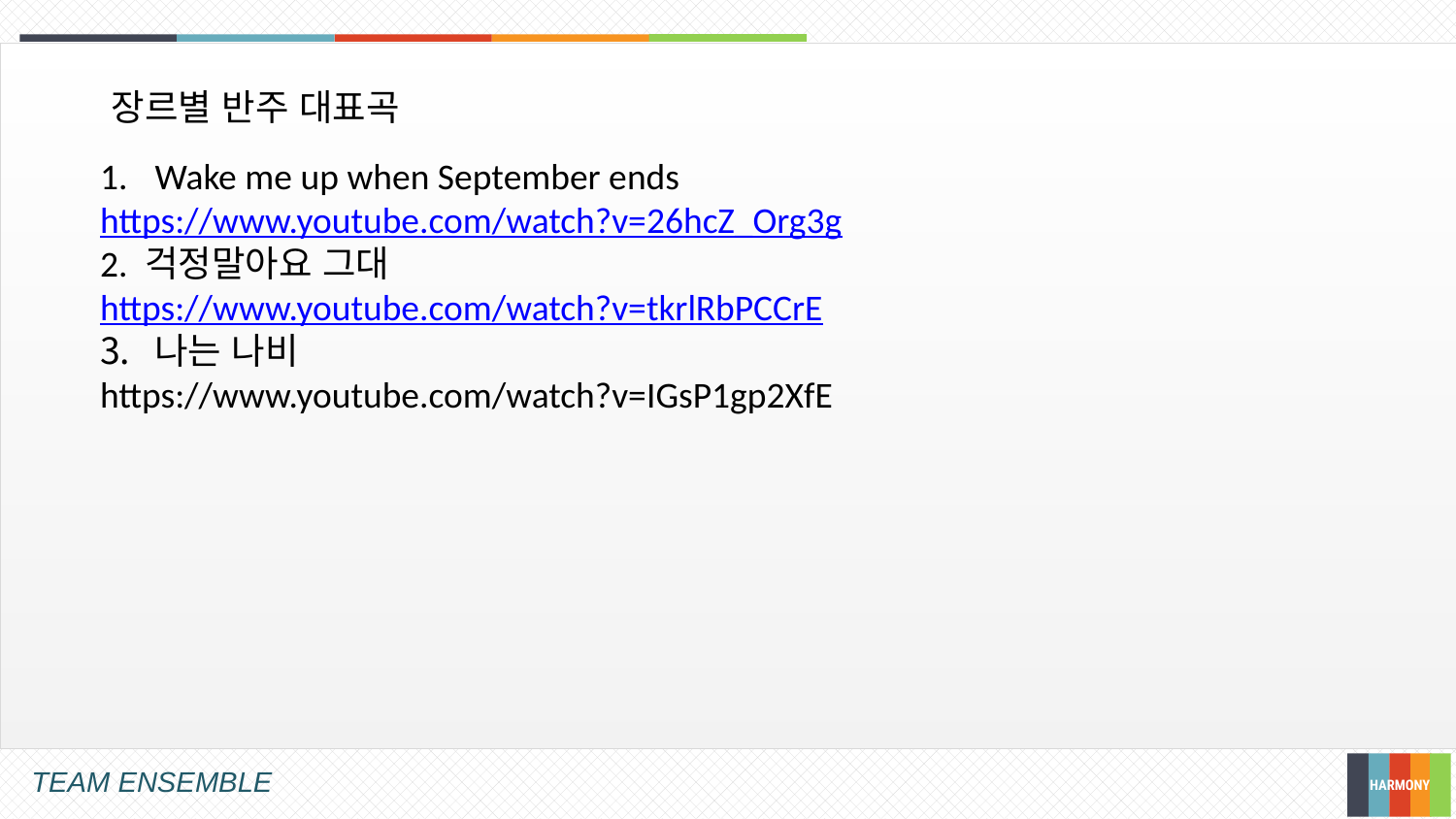

장르별 반주 대표곡
Wake me up when September ends
https://www.youtube.com/watch?v=26hcZ_Org3g
2. 걱정말아요 그대
https://www.youtube.com/watch?v=tkrlRbPCCrE
나는 나비
https://www.youtube.com/watch?v=IGsP1gp2XfE